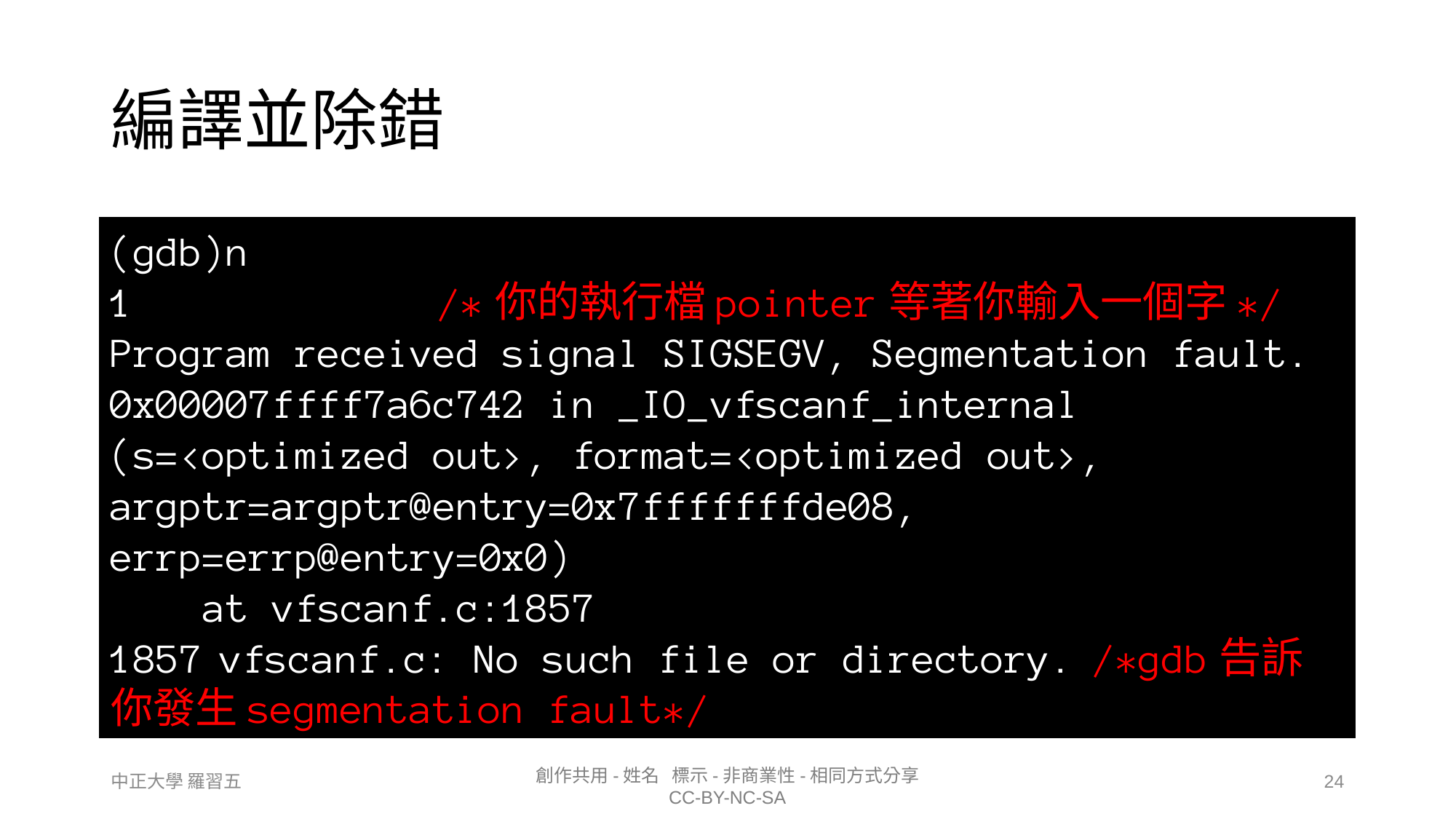

# 編譯並除錯
(gdb)n
1			/*你的執行檔pointer等著你輸入一個字*/
Program received signal SIGSEGV, Segmentation fault.
0x00007ffff7a6c742 in _IO_vfscanf_internal (s=<optimized out>, format=<optimized out>, argptr=argptr@entry=0x7fffffffde08, errp=errp@entry=0x0)
    at vfscanf.c:1857
1857	vfscanf.c: No such file or directory.	/*gdb告訴你發生segmentation fault*/
24